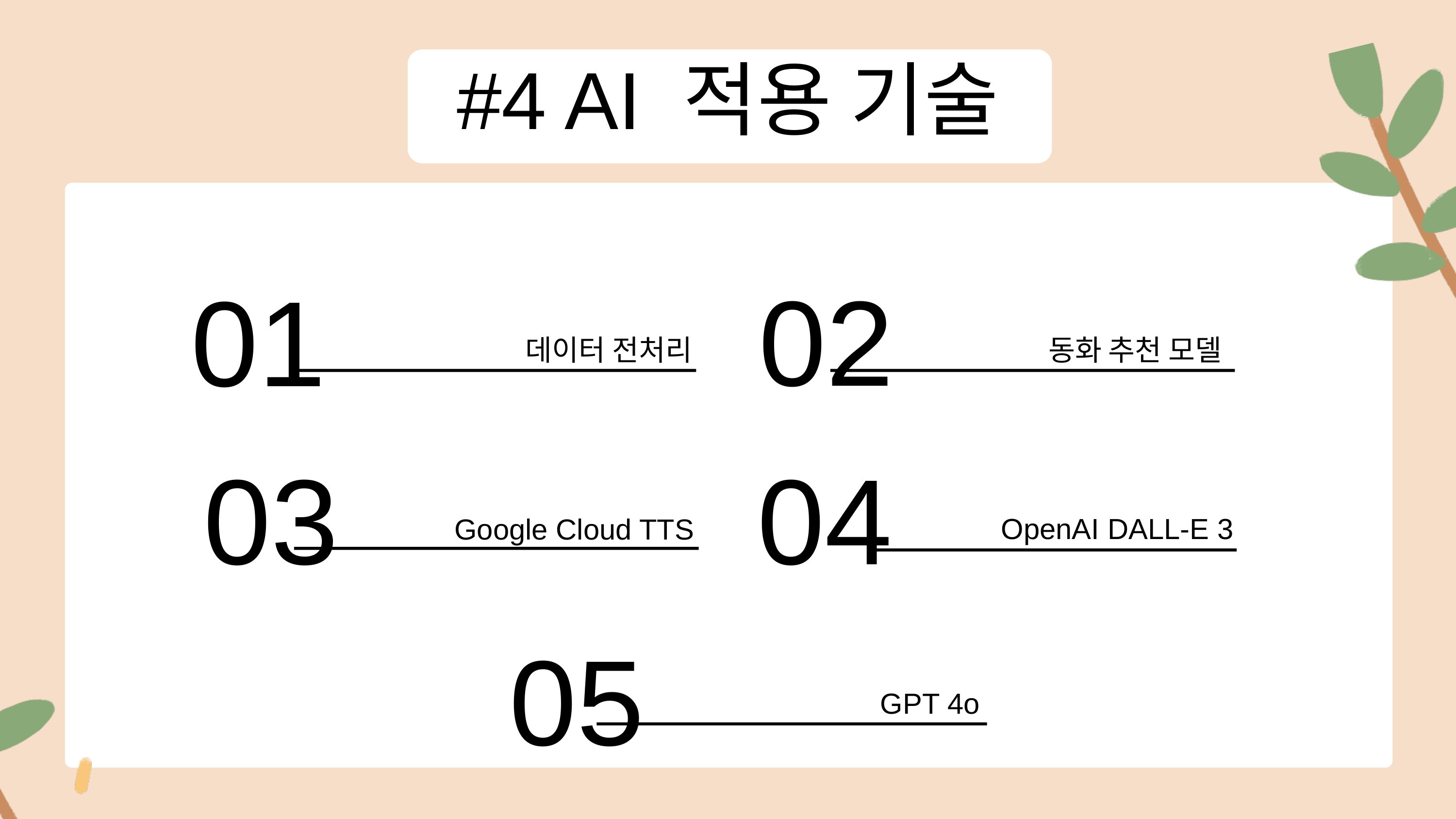

#4 AI 적용 기술

02
01
데이터 전처리
동화 추천 모델

03
04
OpenAI DALL-E 3
Google Cloud TTS

05
GPT 4o